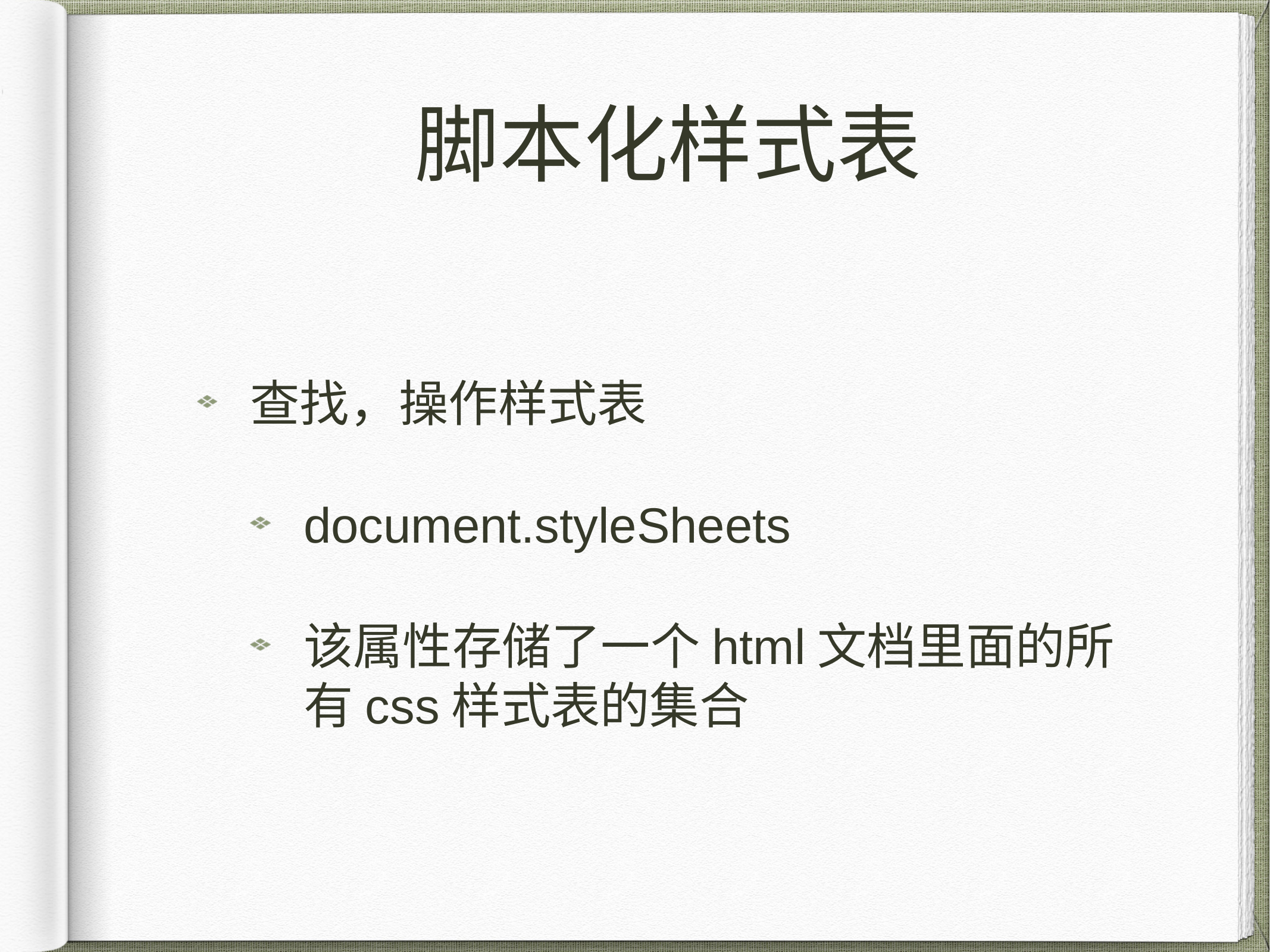

# 脚本化样式表
查找，操作样式表
document.styleSheets
该属性存储了一个html文档里面的所有css样式表的集合